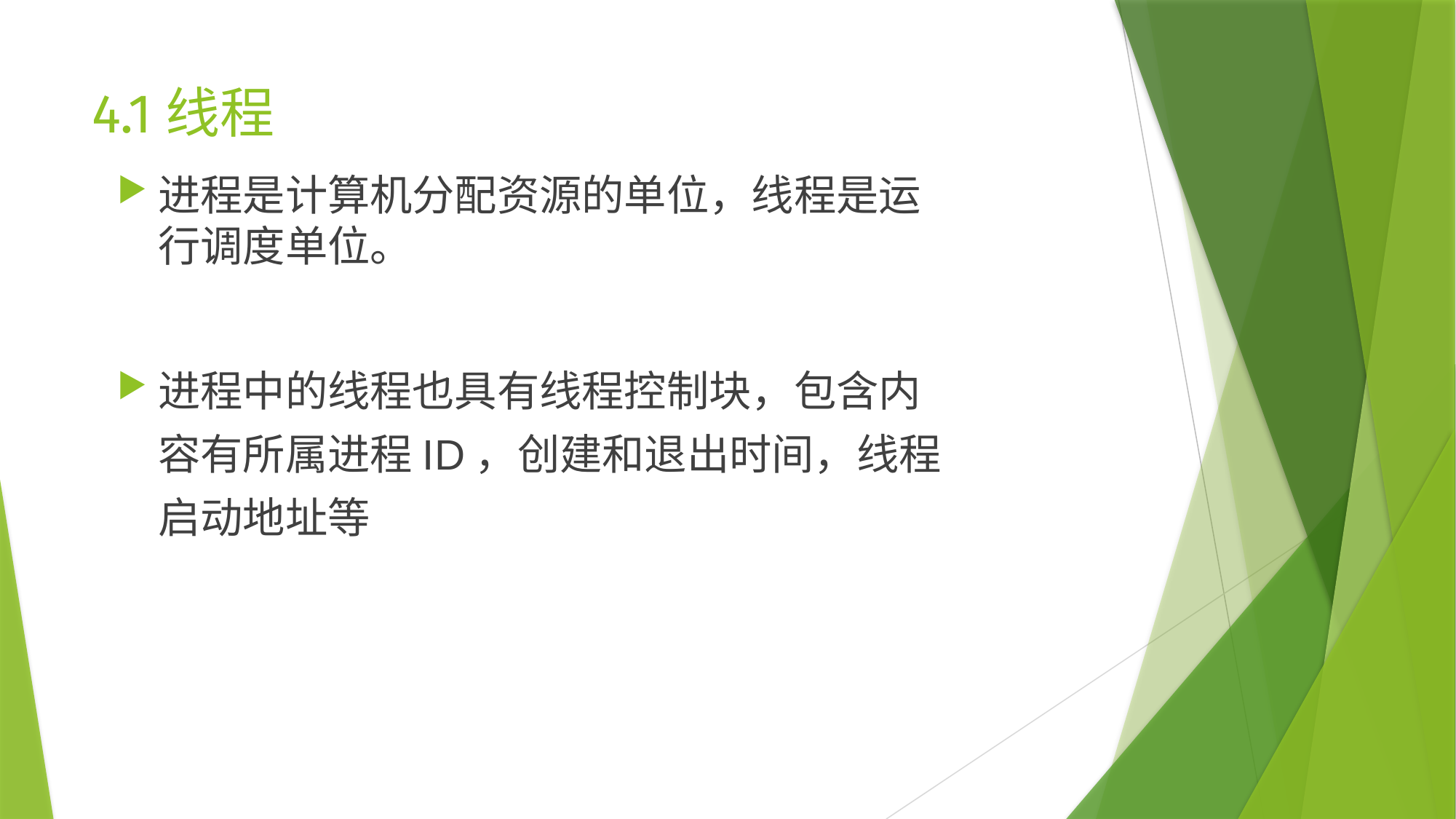

# 4.1线程
进程是计算机分配资源的单位，线程是运行调度单位。

进程中的线程也具有线程控制块，包含内容有所属进程ID，创建和退出时间，线程启动地址等